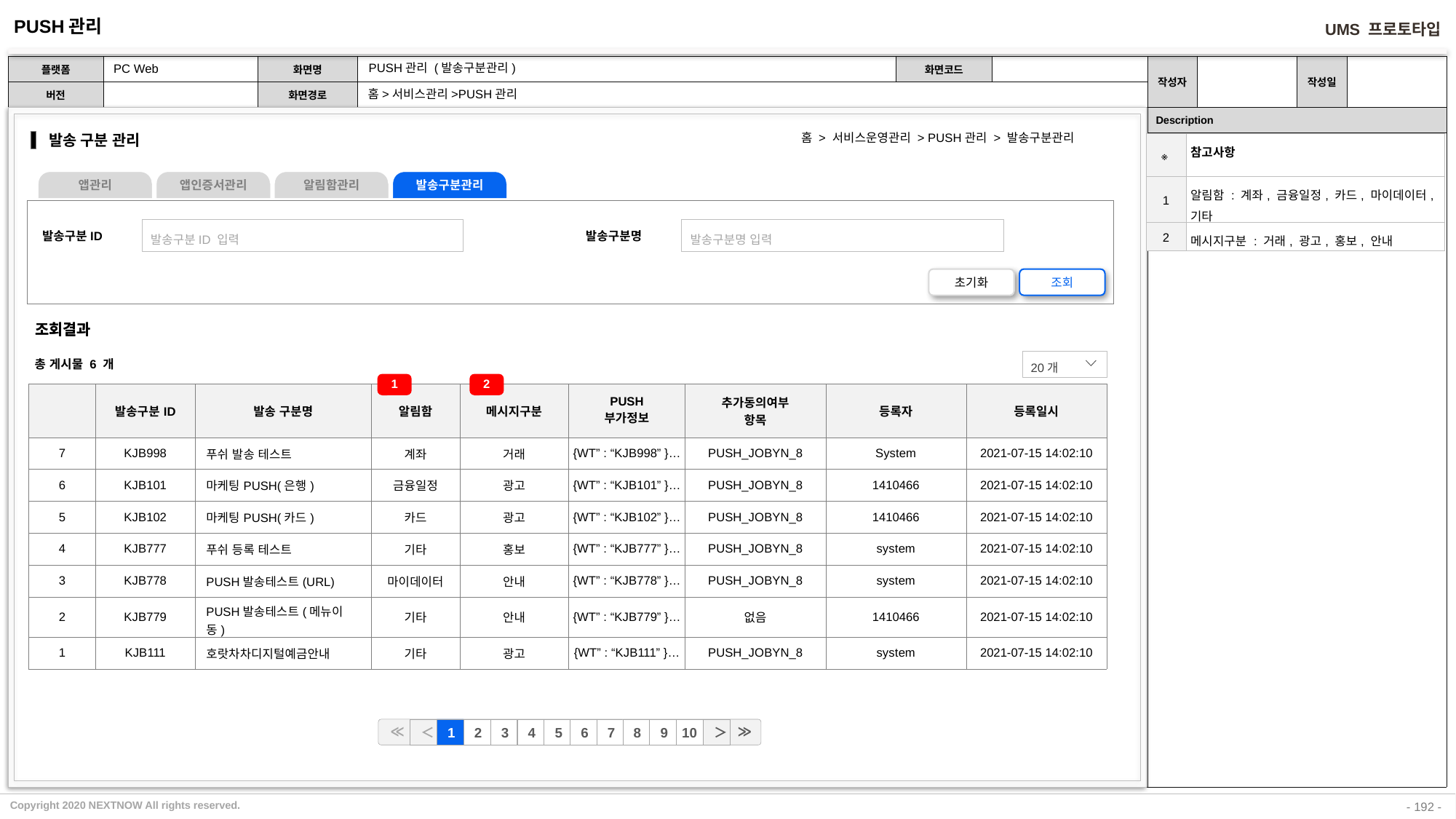

PUSH관리
PC Web
PUSH관리 (발송구분관리)

홈>서비스관리>PUSH관리
홈 > 서비스운영관리 > PUSH관리 > 발송구분관리
발송 구분 관리

| ※ | 참고사항 |
| --- | --- |
| 1 | 알림함 : 계좌, 금융일정, 카드, 마이데이터, 기타 |
| 2 | 메시지구분 : 거래, 광고, 홍보, 안내 |
앱관리
앱인증서관리
알림함관리
발송구분관리

발송구분명 입력
발송구분ID 입력
발송구분ID
발송구분명
초기화
조회
조회결과
총 게시물 6 개
조회결과
20개

1
2
|  | 발송구분ID | 발송 구분명 | 알림함 | 메시지구분 | PUSH 부가정보 | 추가동의여부 항목 | 등록자 | 등록일시 |
| --- | --- | --- | --- | --- | --- | --- | --- | --- |
| 7 | KJB998 | 푸쉬 발송 테스트 | 계좌 | 거래 | {WT” : “KJB998” }… | PUSH\_JOBYN\_8 | System | 2021-07-15 14:02:10 |
| 6 | KJB101 | 마케팅PUSH(은행) | 금융일정 | 광고 | {WT” : “KJB101” }… | PUSH\_JOBYN\_8 | 1410466 | 2021-07-15 14:02:10 |
| 5 | KJB102 | 마케팅PUSH(카드) | 카드 | 광고 | {WT” : “KJB102” }… | PUSH\_JOBYN\_8 | 1410466 | 2021-07-15 14:02:10 |
| 4 | KJB777 | 푸쉬 등록 테스트 | 기타 | 홍보 | {WT” : “KJB777” }… | PUSH\_JOBYN\_8 | system | 2021-07-15 14:02:10 |
| 3 | KJB778 | PUSH발송테스트(URL) | 마이데이터 | 안내 | {WT” : “KJB778” }… | PUSH\_JOBYN\_8 | system | 2021-07-15 14:02:10 |
| 2 | KJB779 | PUSH발송테스트(메뉴이동) | 기타 | 안내 | {WT” : “KJB779” }… | 없음 | 1410466 | 2021-07-15 14:02:10 |
| 1 | KJB111 | 호랏차차디지털예금안내 | 기타 | 광고 | {WT” : “KJB111” }… | PUSH\_JOBYN\_8 | system | 2021-07-15 14:02:10 |
≪
≫

＜
1
2
3
4
5
6
7
8
9
10
＞